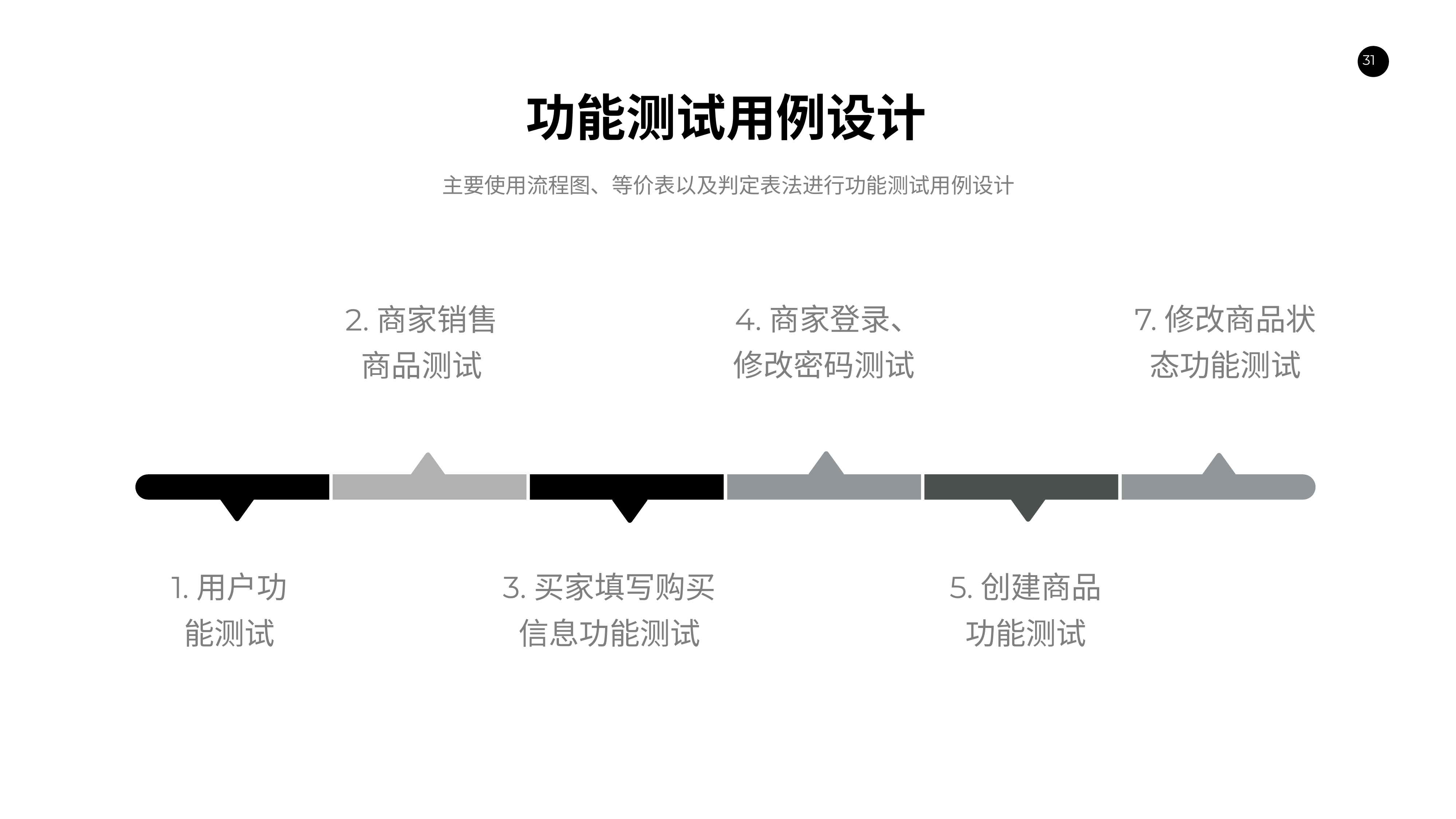

功能测试用例设计
主要使用流程图、等价表以及判定表法进行功能测试用例设计
4.商家登录、修改密码测试
7.修改商品状态功能测试
2.商家销售商品测试

1.用户功
能测试
3.买家填写购买信息功能测试
5.创建商品功能测试